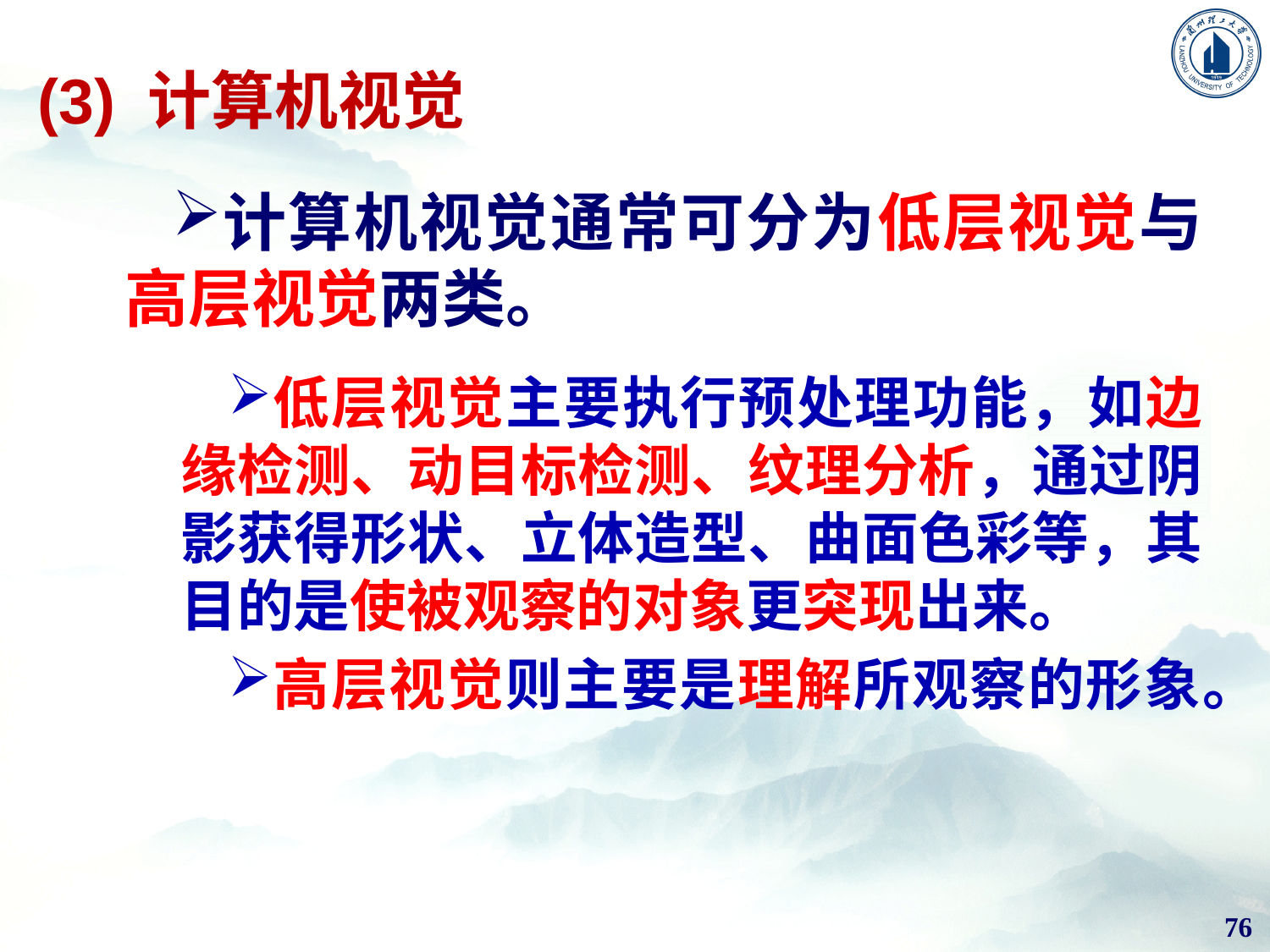

# (3) 计算机视觉
计算机视觉通常可分为低层视觉与高层视觉两类。
低层视觉主要执行预处理功能，如边缘检测、动目标检测、纹理分析，通过阴影获得形状、立体造型、曲面色彩等，其目的是使被观察的对象更突现出来。
高层视觉则主要是理解所观察的形象。
76